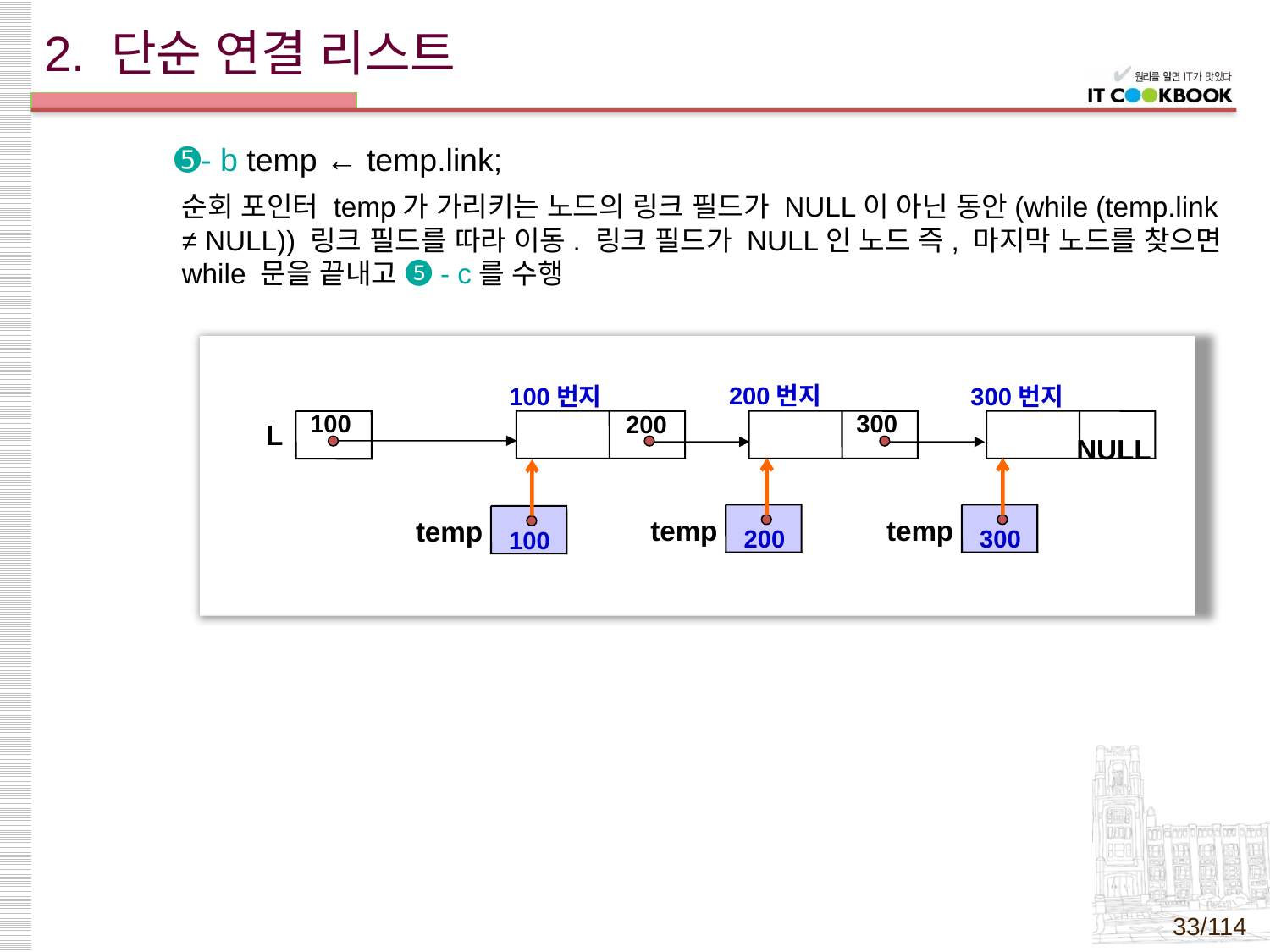

# 2. 단순 연결 리스트
  ➎- b temp ← temp.link;
순회 포인터 temp가 가리키는 노드의 링크 필드가 NULL이 아닌 동안(while (temp.link ≠ NULL)) 링크 필드를 따라 이동. 링크 필드가 NULL인 노드 즉, 마지막 노드를 찾으면 while 문을 끝내고 ➎- c를 수행

200번지

300

300번지

 NULL

100번지

200

100

L

temp

200

temp

300

temp

100